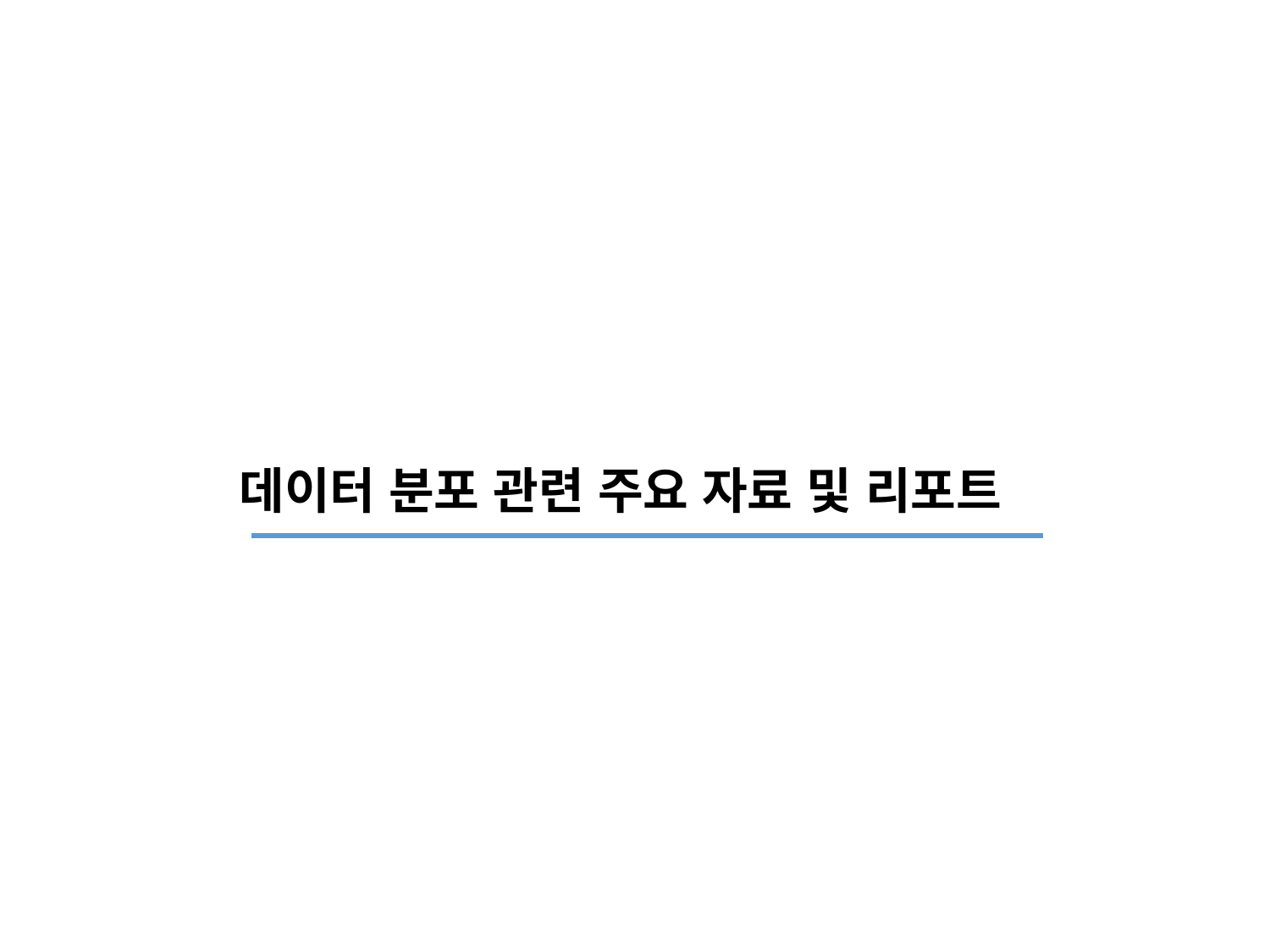

데이터 분포 관련 주요 자료 및 리포트